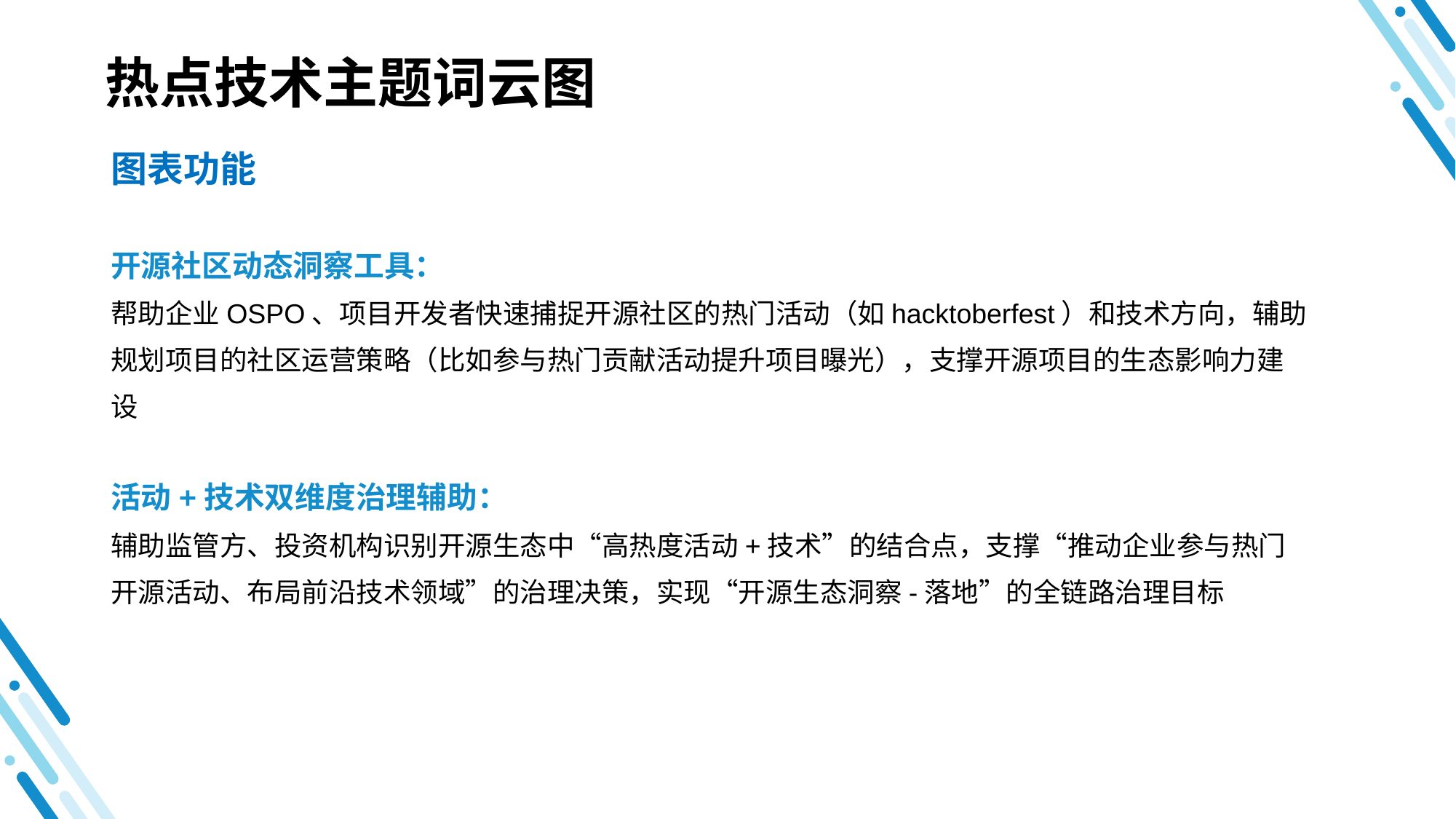

热点技术主题词云图
图表功能

开源社区动态洞察工具：
帮助企业OSPO、项目开发者快速捕捉开源社区的热门活动（如hacktoberfest）和技术方向，辅助规划项目的社区运营策略（比如参与热门贡献活动提升项目曝光），支撑开源项目的生态影响力建设

活动+技术双维度治理辅助：
辅助监管方、投资机构识别开源生态中“高热度活动+技术”的结合点，支撑“推动企业参与热门开源活动、布局前沿技术领域”的治理决策，实现“开源生态洞察-落地”的全链路治理目标